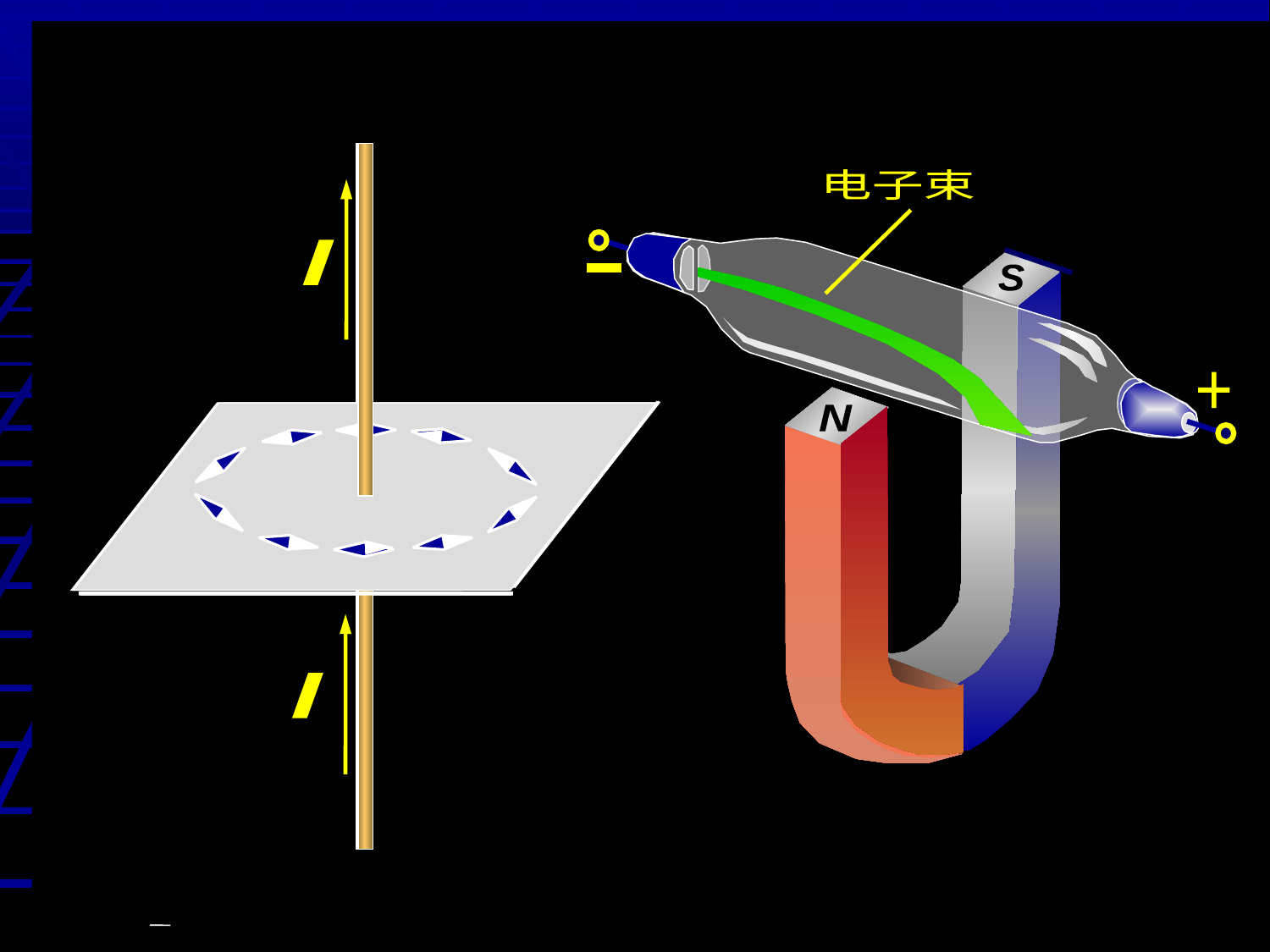

电子束在磁场中偏转

电子束

I

I
阴极

-
+

S

N

阳极